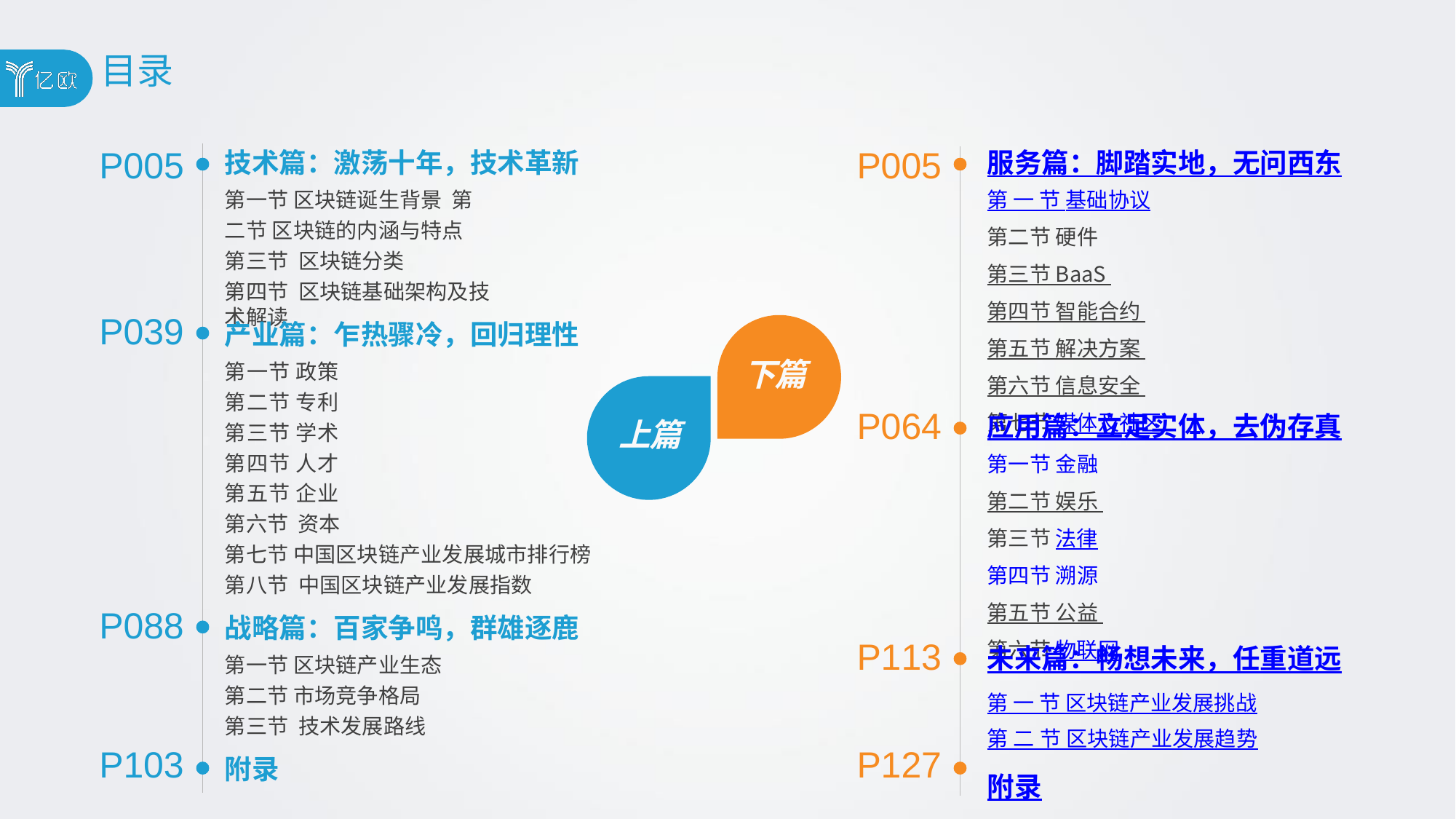

目录

# P005
P005

技术篇：激荡十年，技术革新
服务篇：脚踏实地，无问西东

第一节 区块链诞生背景  第二节 区块链的内涵与特点  第三节 区块链分类
第四节 区块链基础架构及技术解读
第一节 基础协议
第二节 硬件  第三节 BaaS  第四节 智能合约  第五节 解决方案  第六节 信息安全  第七节 媒体及社区
P039

产业篇：乍热骤冷，回归理性

第一节 政策  第二节 专利  第三节 学术  第四节 人才  第五节 企业  第六节 资本
第七节 中国区块链产业发展城市排行榜  第八节 中国区块链产业发展指数
下篇

P064
应用篇：立足实体，去伪存真
上篇

第一节 金融  第二节 娱乐  第三节 法律
第四节 溯源  第五节 公益  第六节 物联网
P088
战略篇：百家争鸣，群雄逐鹿

P113
未来篇：畅想未来，任重道远
第一节 区块链产业发展挑战
第二节 区块链产业发展趋势
附录
第一节 区块链产业生态  第二节 市场竞争格局  第三节 技术发展路线
附录

P103
P127